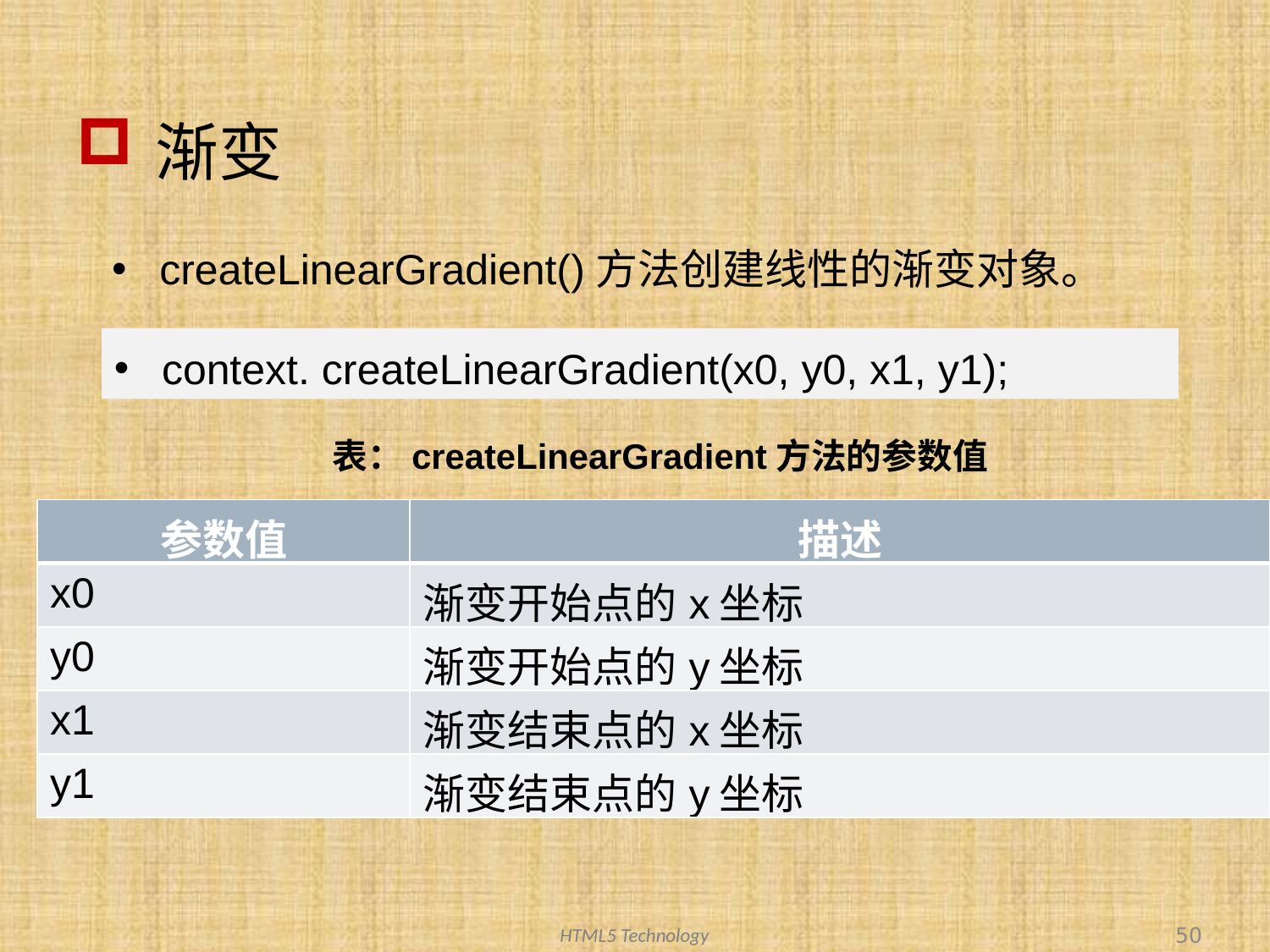

# 渐变
createLinearGradient()方法创建线性的渐变对象。
context. createLinearGradient(x0, y0, x1, y1);
表：createLinearGradient方法的参数值
| 参数值 | 描述 |
| --- | --- |
| x0 | 渐变开始点的x坐标 |
| y0 | 渐变开始点的y坐标 |
| x1 | 渐变结束点的x坐标 |
| y1 | 渐变结束点的y坐标 |
50
HTML5 Technology